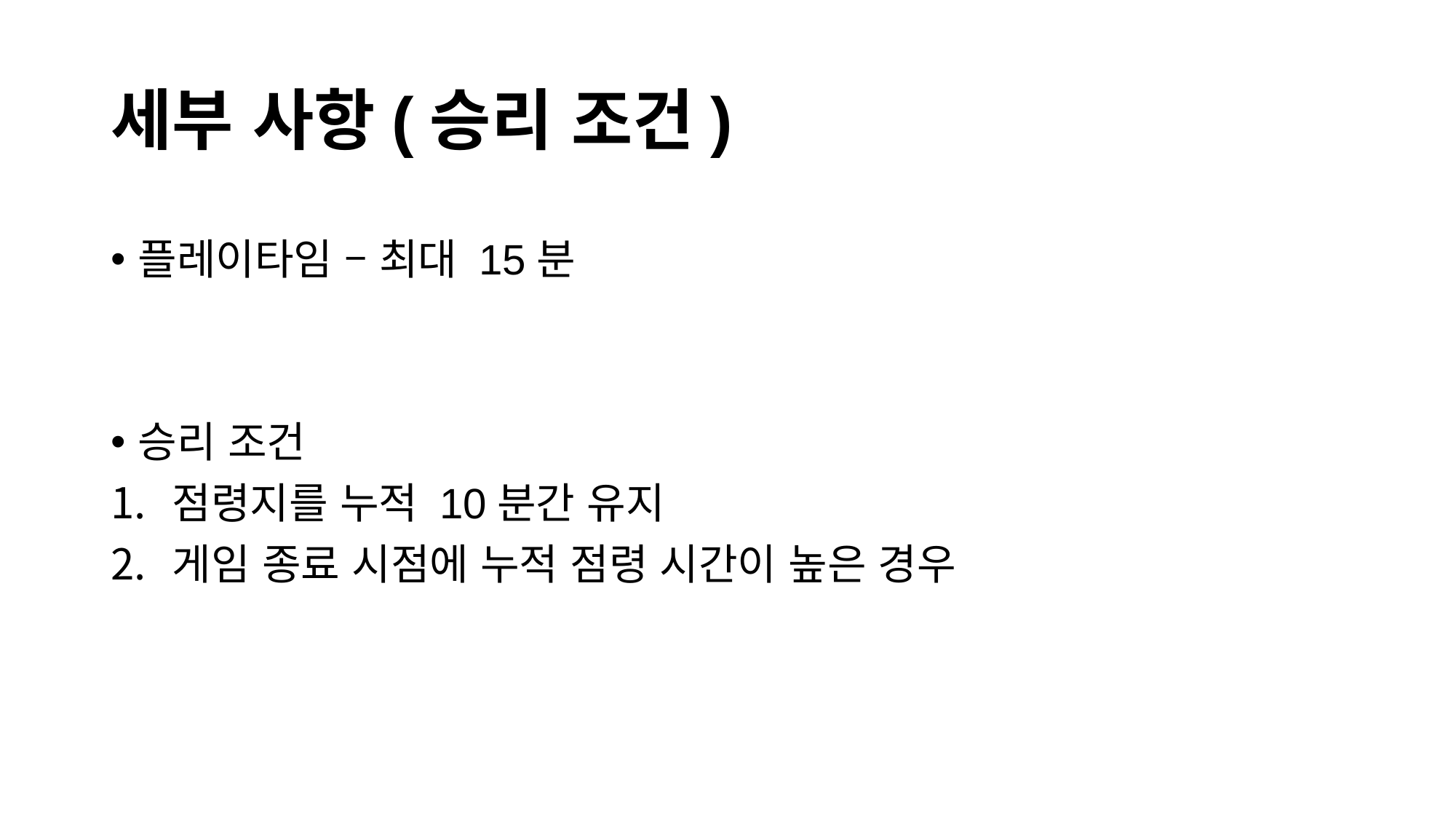

# 세부 사항(승리 조건)
플레이타임 – 최대 15분

승리 조건
점령지를 누적 10분간 유지
게임 종료 시점에 누적 점령 시간이 높은 경우